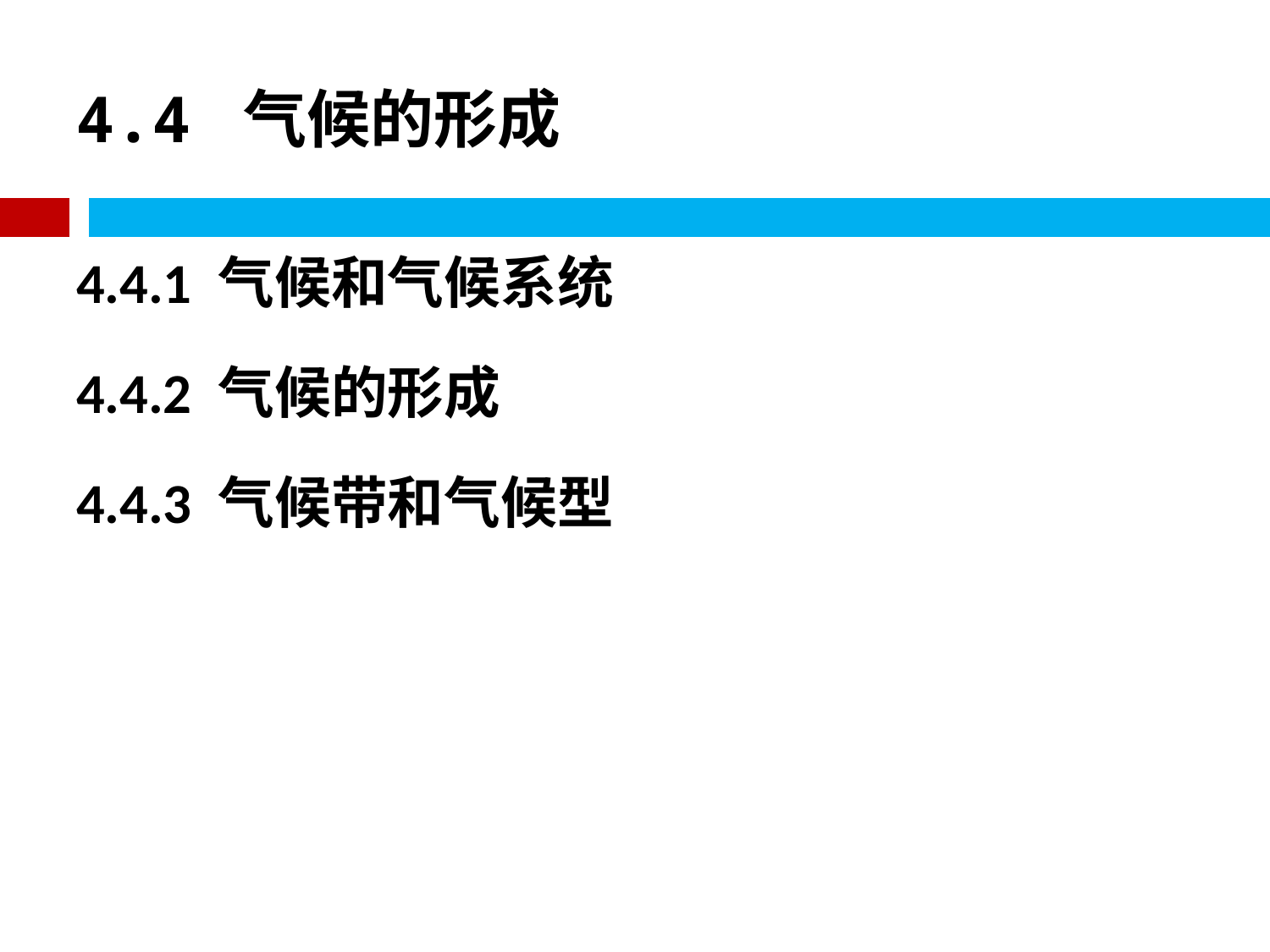

# 4.4 气候的形成
4.4.1 气候和气候系统
4.4.2 气候的形成
4.4.3 气候带和气候型